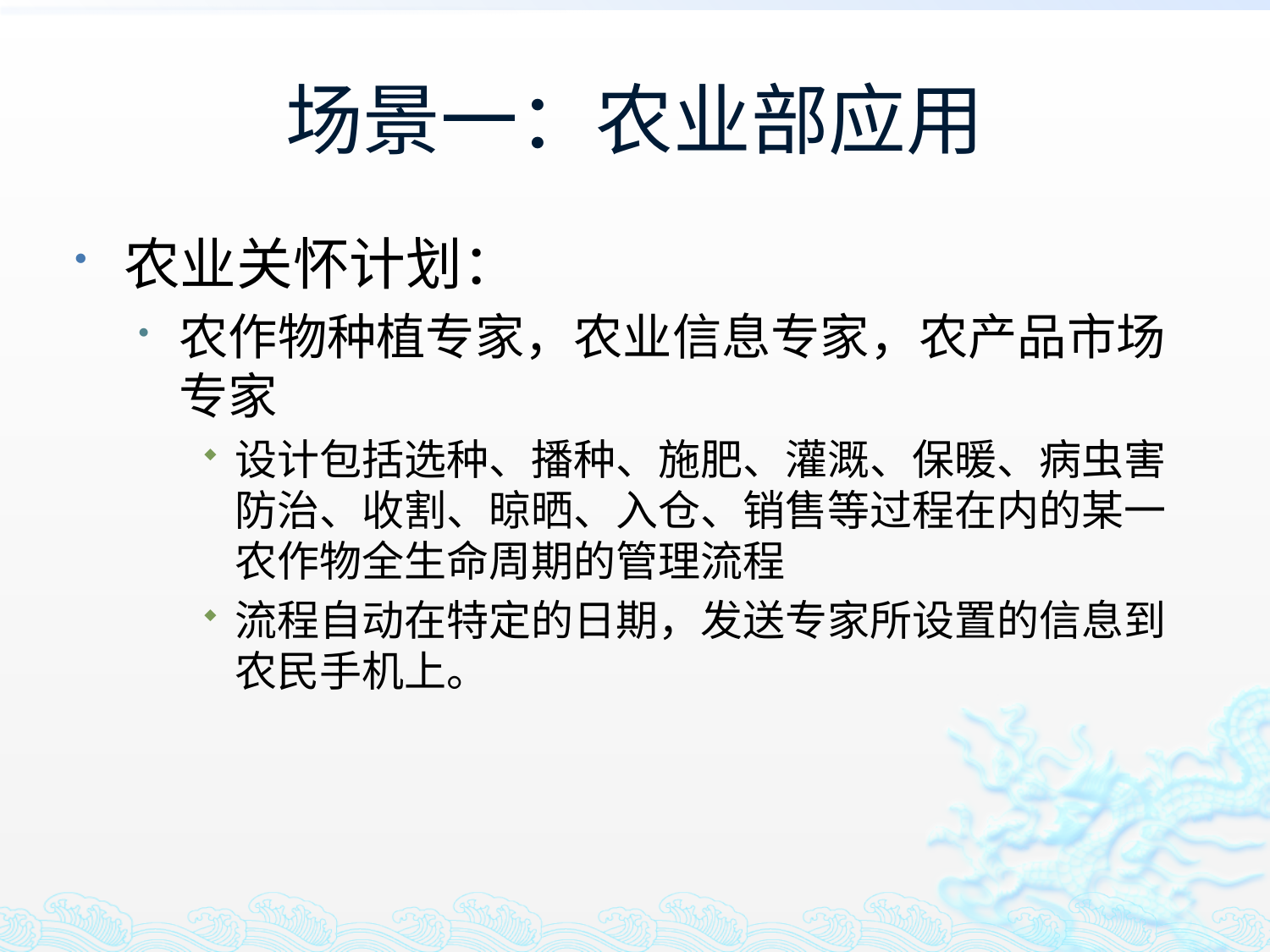

# 场景一：农业部应用
农业关怀计划：
农作物种植专家，农业信息专家，农产品市场专家
设计包括选种、播种、施肥、灌溉、保暖、病虫害防治、收割、晾晒、入仓、销售等过程在内的某一农作物全生命周期的管理流程
流程自动在特定的日期，发送专家所设置的信息到农民手机上。